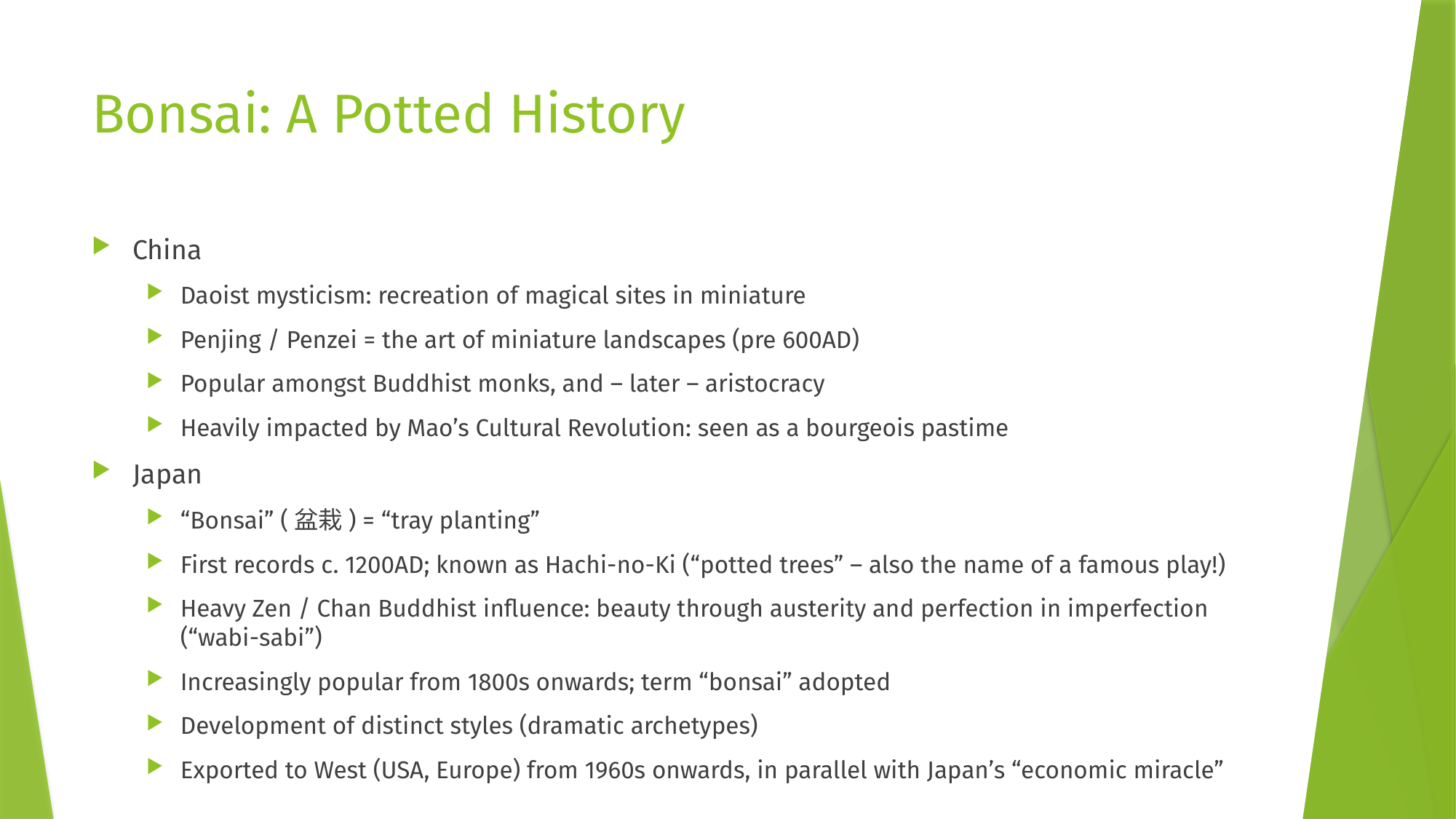

# Bonsai: A Potted History
China
Daoist mysticism: recreation of magical sites in miniature
Penjing / Penzei = the art of miniature landscapes (pre 600AD)
Popular amongst Buddhist monks, and – later – aristocracy
Heavily impacted by Mao’s Cultural Revolution: seen as a bourgeois pastime
Japan
“Bonsai” (盆栽) = “tray planting”
First records c. 1200AD; known as Hachi-no-Ki (“potted trees” – also the name of a famous play!)
Heavy Zen / Chan Buddhist influence: beauty through austerity and perfection in imperfection (“wabi-sabi”)
Increasingly popular from 1800s onwards; term “bonsai” adopted
Development of distinct styles (dramatic archetypes)
Exported to West (USA, Europe) from 1960s onwards, in parallel with Japan’s “economic miracle”